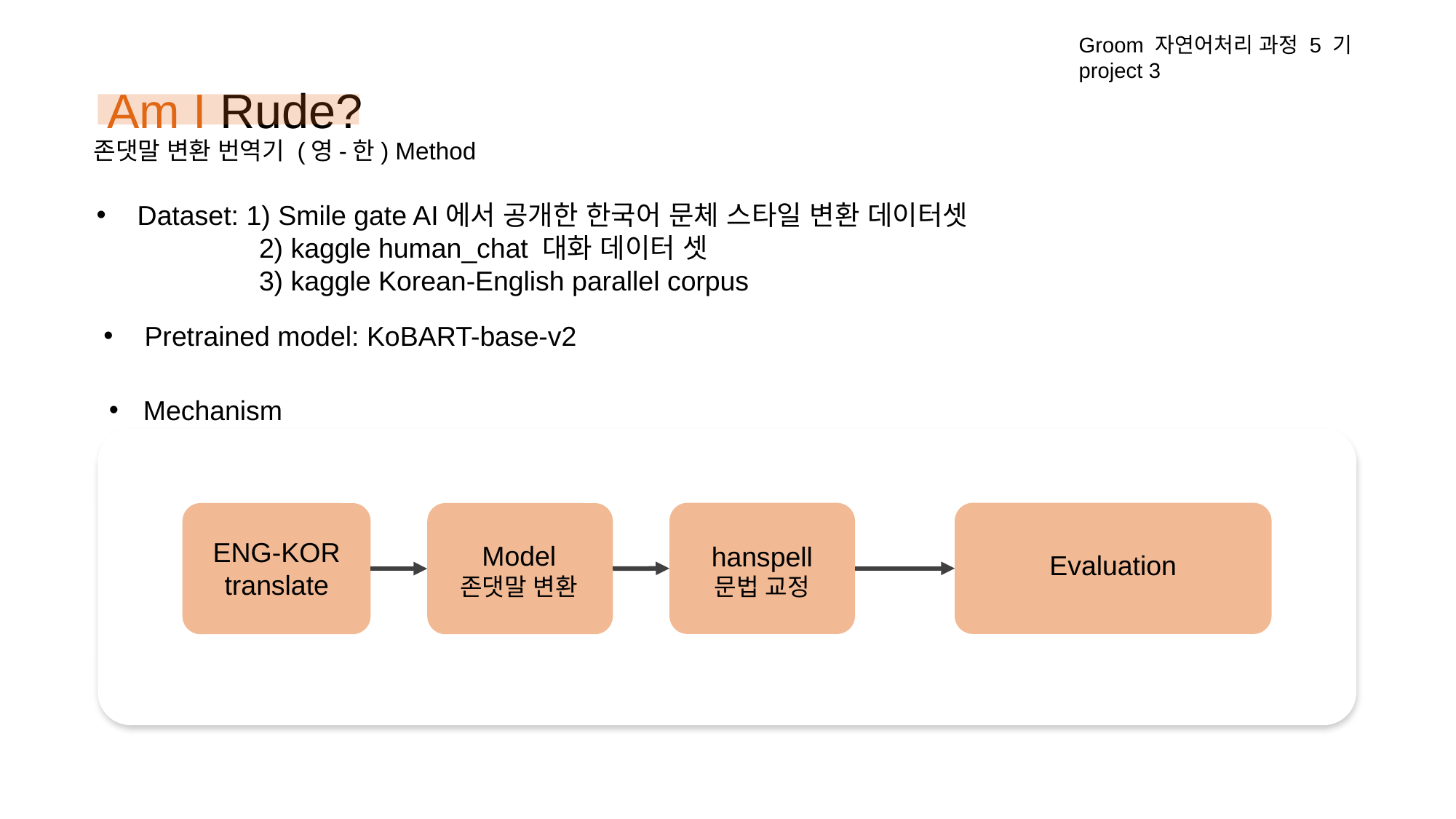

Groom 자연어처리 과정 5 기 project 3
Am I Rude?

존댓말 변환 번역기 (영-한) Method
Dataset: 1) Smile gate AI에서 공개한 한국어 문체 스타일 변환 데이터셋
       2) kaggle human_chat 대화 데이터 셋
       3) kaggle Korean-English parallel corpus
Pretrained model: KoBART-base-v2
Mechanism

ENG-KOR
translate
Model
존댓말 변환
hanspell
문법 교정
Evaluation